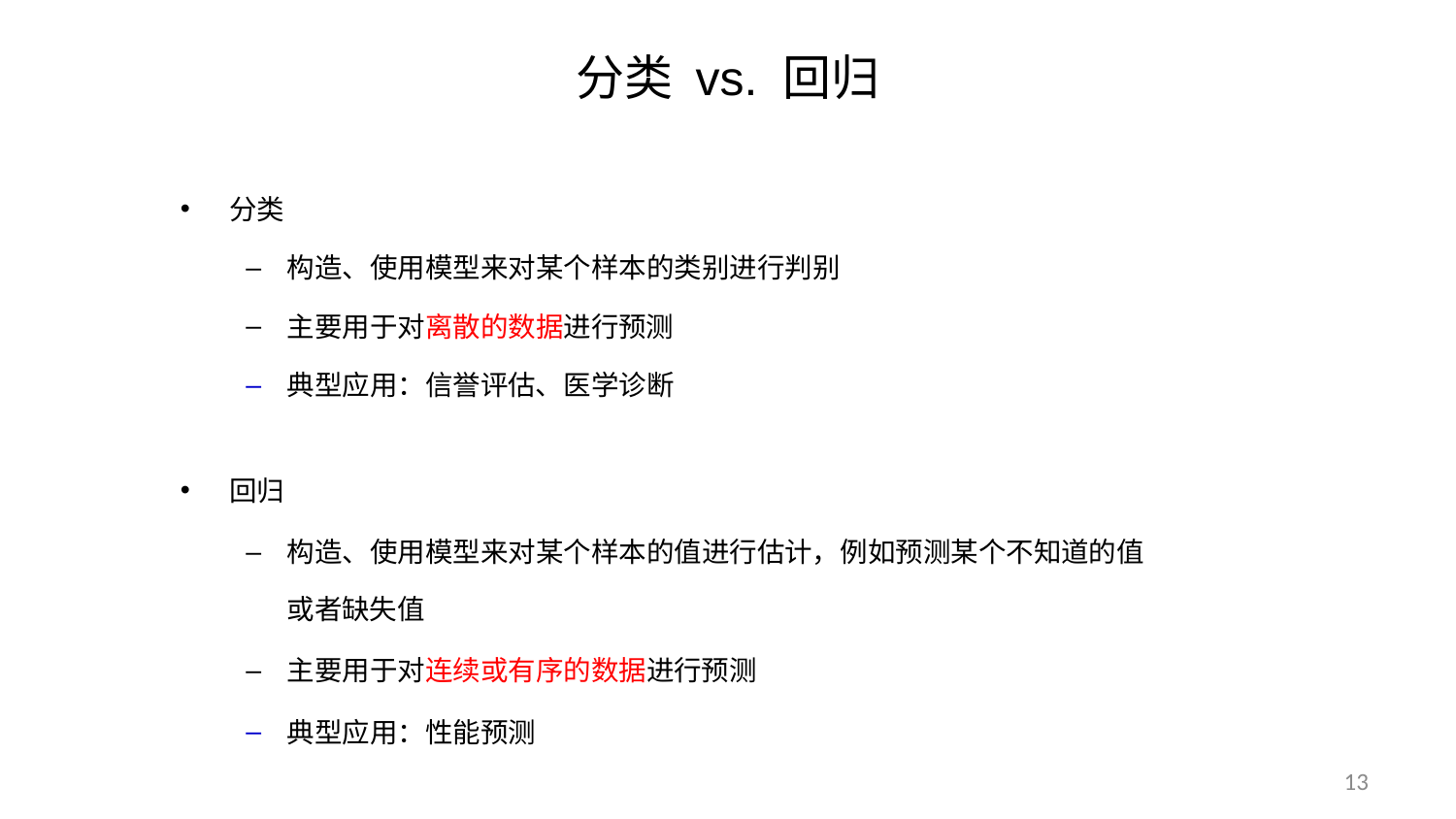

# 分类 vs. 回归
分类
构造、使用模型来对某个样本的类别进行判别
主要用于对离散的数据进行预测
典型应用：信誉评估、医学诊断

回归
构造、使用模型来对某个样本的值进行估计，例如预测某个不知道的值或者缺失值
主要用于对连续或有序的数据进行预测
典型应用：性能预测

13